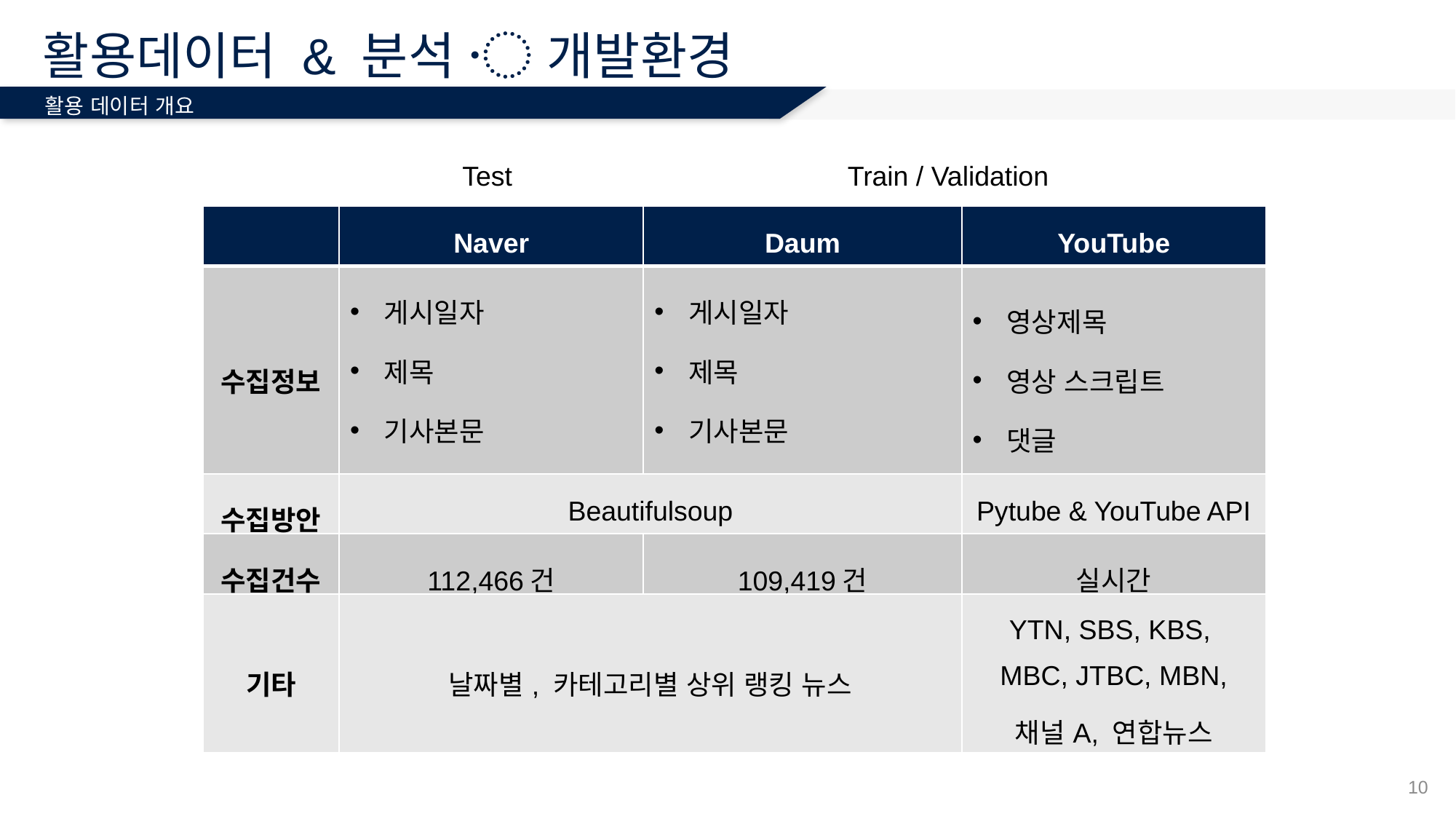

# 활용데이터 & 분석 〮 개발환경
활용 데이터 개요
Test
Train / Validation
|  | Naver | Daum | YouTube |
| --- | --- | --- | --- |
| 수집정보 | 게시일자 제목 기사본문 요약문 | 게시일자 제목 기사본문 요약문 | 영상제목 영상 스크립트 댓글 |
| 수집방안 | Beautifulsoup |  | Pytube & YouTube API |
| 수집건수 | 112,466건 | 109,419건 | 실시간 |
| 기타 | 날짜별, 카테고리별 상위 랭킹 뉴스 |  | YTN, SBS, KBS, MBC, JTBC, MBN, 채널A, 연합뉴스 |
10